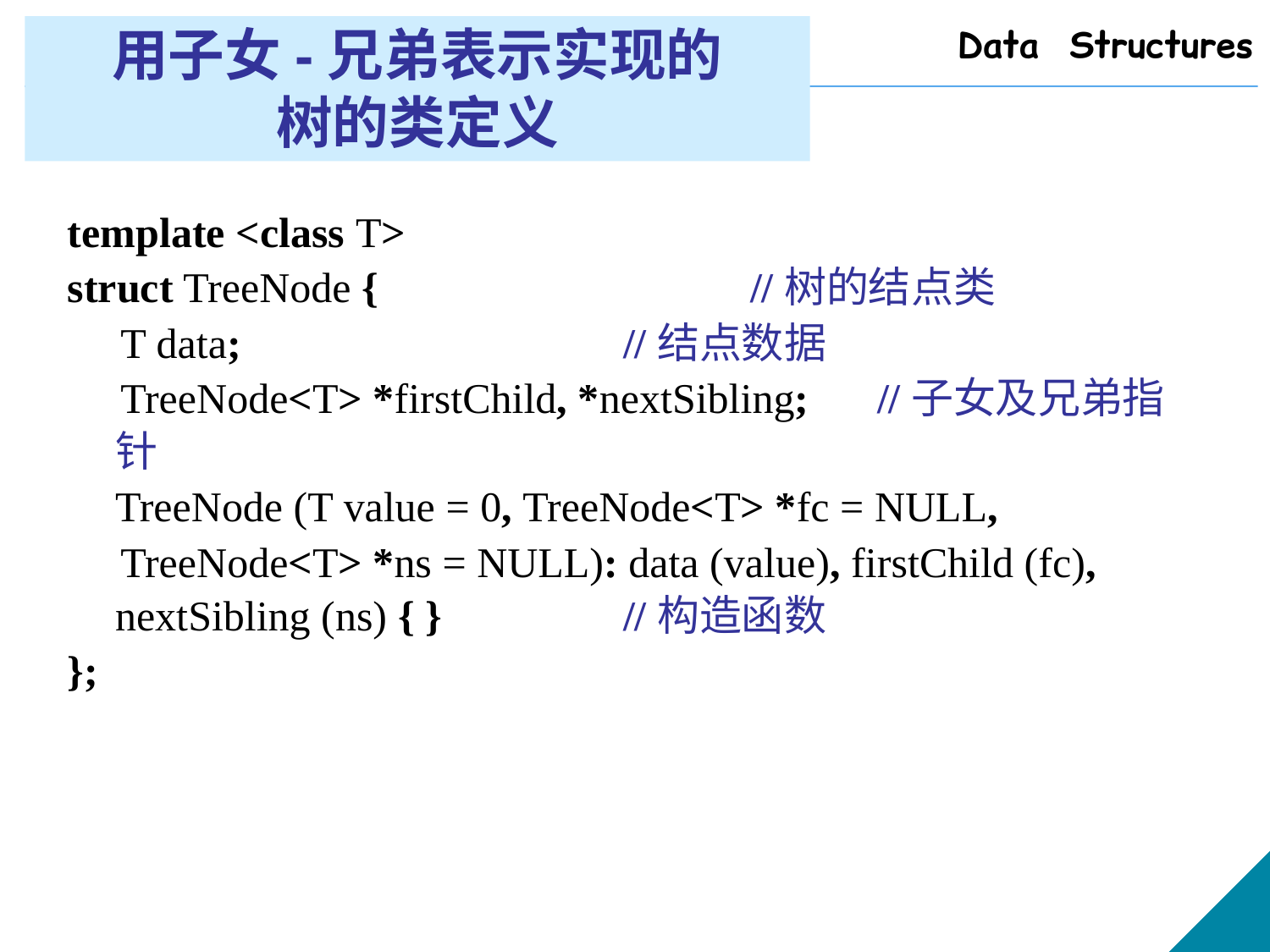

# 用子女-兄弟表示实现的 树的类定义
template <class T>
struct TreeNode {			//树的结点类
     T data;				//结点数据
     TreeNode<T> *firstChild, *nextSibling;  	//子女及兄弟指针
    	TreeNode (T value = 0, TreeNode<T> *fc = NULL,
     TreeNode<T> *ns = NULL): data (value), firstChild (fc), nextSibling (ns) { }		//构造函数
};